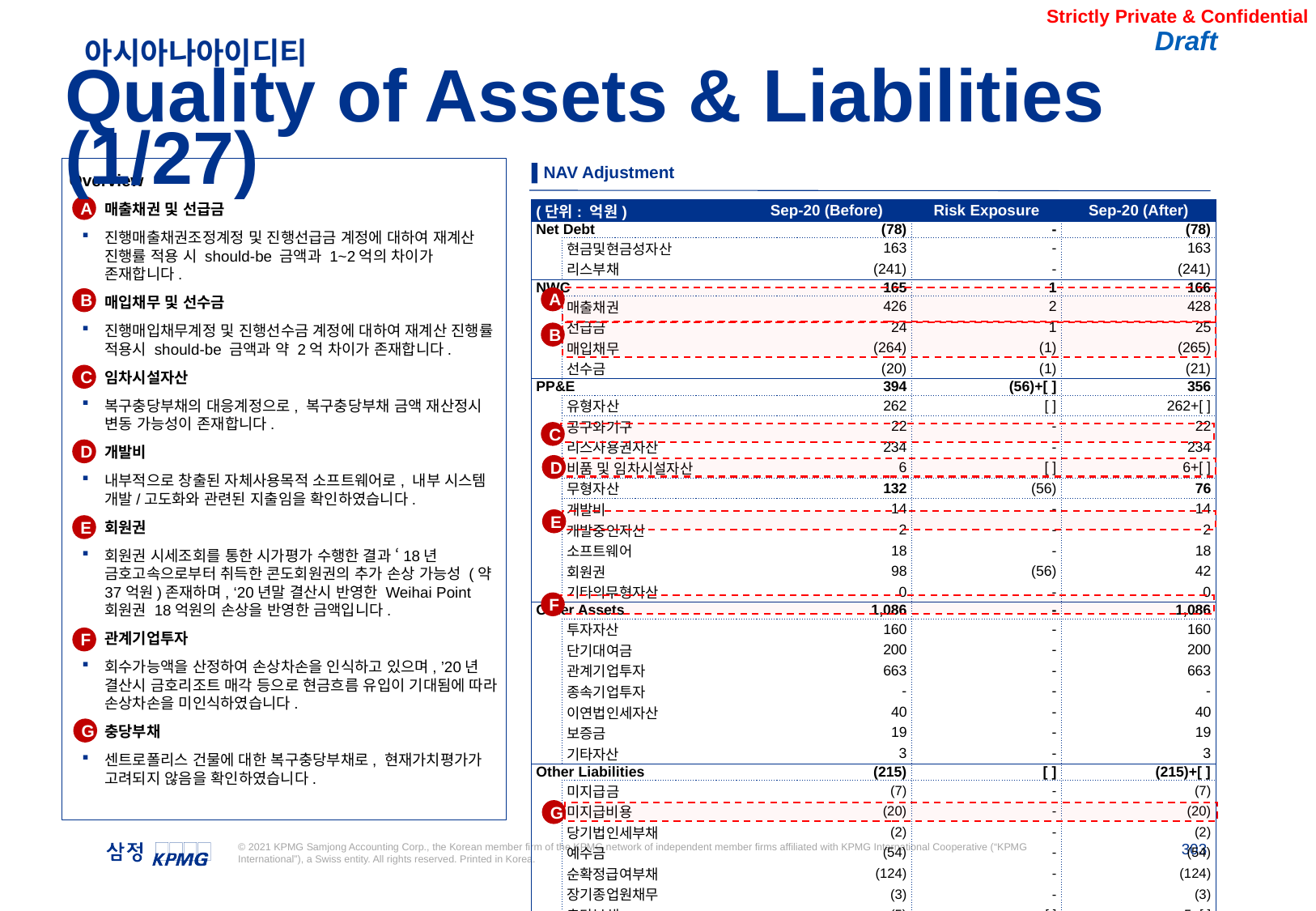

아시아나아이디티
Quality of Assets & Liabilities (1/27)
▌NAV Adjustment
Overview
매출채권 및 선급금
진행매출채권조정계정 및 진행선급금 계정에 대하여 재계산 진행률 적용 시 should-be 금액과 1~2억의 차이가 존재합니다.
매입채무 및 선수금
진행매입채무계정 및 진행선수금 계정에 대하여 재계산 진행률 적용시 should-be 금액과 약 2억 차이가 존재합니다.
임차시설자산
복구충당부채의 대응계정으로, 복구충당부채 금액 재산정시 변동 가능성이 존재합니다.
개발비
내부적으로 창출된 자체사용목적 소프트웨어로, 내부 시스템 개발/고도화와 관련된 지출임을 확인하였습니다.
회원권
회원권 시세조회를 통한 시가평가 수행한 결과 ‘18년 금호고속으로부터 취득한 콘도회원권의 추가 손상 가능성 (약 37억원)존재하며, ‘20년말 결산시 반영한 Weihai Point 회원권 18억원의 손상을 반영한 금액입니다.
관계기업투자
회수가능액을 산정하여 손상차손을 인식하고 있으며, ’20년 결산시 금호리조트 매각 등으로 현금흐름 유입이 기대됨에 따라 손상차손을 미인식하였습니다.
충당부채
센트로폴리스 건물에 대한 복구충당부채로, 현재가치평가가 고려되지 않음을 확인하였습니다.

A
| (단위: 억원) |  | Sep-20 (Before) | Risk Exposure | Sep-20 (After) |
| --- | --- | --- | --- | --- |
| Net Debt |  | (78) | - | (78) |
|  | 현금및현금성자산 | 163 | - | 163 |
|  | 리스부채 | (241) | - | (241) |
| NWC |  | 165 | 1 | 166 |
|  | 매출채권 | 426 | 2 | 428 |
|  | 선급금 | 24 | 1 | 25 |
|  | 매입채무 | (264) | (1) | (265) |
|  | 선수금 | (20) | (1) | (21) |
| PP&E |  | 394 | (56)+[ ] | 356 |
|  | 유형자산 | 262 | [ ] | 262+[ ] |
|  | 공구와기구 | 22 | - | 22 |
|  | 리스사용권자산 | 234 | - | 234 |
|  | 비품 및 임차시설자산 | 6 | [ ] | 6+[ ] |
|  | 무형자산 | 132 | (56) | 76 |
|  | 개발비 | 14 | - | 14 |
|  | 개발중인자산 | 2 | - | 2 |
|  | 소프트웨어 | 18 | - | 18 |
|  | 회원권 | 98 | (56) | 42 |
|  | 기타의무형자산 | 0 | - | 0 |
| Other Assets |  | 1,086 | - | 1,086 |
|  | 투자자산 | 160 | - | 160 |
|  | 단기대여금 | 200 | - | 200 |
|  | 관계기업투자 | 663 | - | 663 |
|  | 종속기업투자 | - | - | - |
|  | 이연법인세자산 | 40 | - | 40 |
|  | 보증금 | 19 | - | 19 |
|  | 기타자산 | 3 | - | 3 |
| Other Liabilities |  | (215) | [ ] | (215)+[ ] |
|  | 미지급금 | (7) | - | (7) |
|  | 미지급비용 | (20) | - | (20) |
|  | 당기법인세부채 | (2) | - | (2) |
|  | 예수금 | (54) | - | (54) |
|  | 순확정급여부채 | (124) | - | (124) |
|  | 장기종업원채무 | (3) | - | (3) |
|  | 충당부채 | (5) | [ ] | 5+[ ] |
| NAV |  | 1,351 | (55)+[ ] | 1,296+[ ] |
A

B

B
C
C

D
D

E

E
F

F
G
G